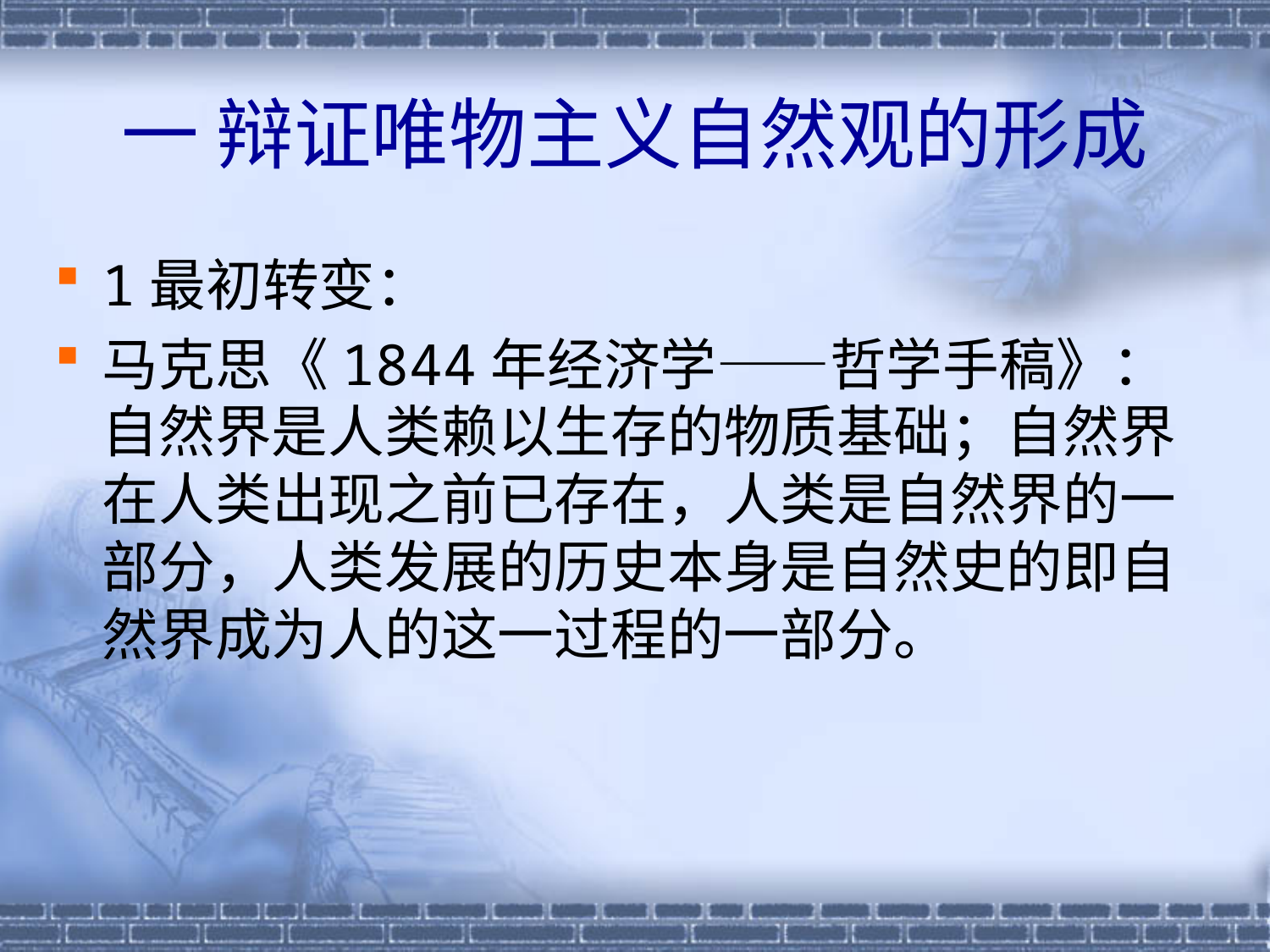

# 一 辩证唯物主义自然观的形成
1最初转变：
马克思《1844年经济学——哲学手稿》：自然界是人类赖以生存的物质基础；自然界在人类出现之前已存在，人类是自然界的一部分，人类发展的历史本身是自然史的即自然界成为人的这一过程的一部分。